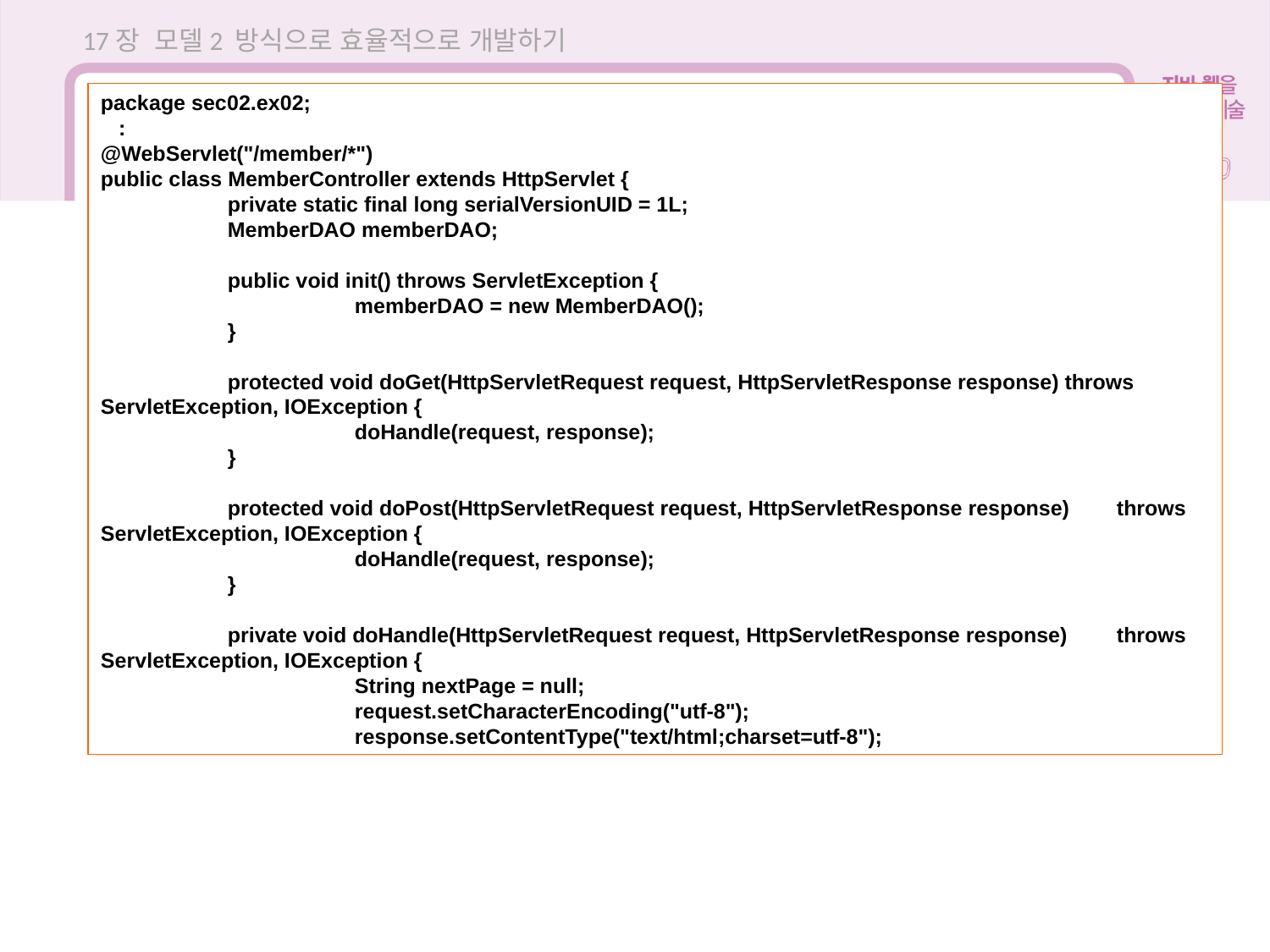

17장  모델2 방식으로 효율적으로 개발하기
package sec02.ex02;
   :
@WebServlet("/member/*")
public class MemberController extends HttpServlet {
	private static final long serialVersionUID = 1L;
	MemberDAO memberDAO;

	public void init() throws ServletException {
		memberDAO = new MemberDAO();
	}

	protected void doGet(HttpServletRequest request, HttpServletResponse response) throws ServletException, IOException {
		doHandle(request, response);
	}

	protected void doPost(HttpServletRequest request, HttpServletResponse response)	throws ServletException, IOException {
		doHandle(request, response);
	}

	private void doHandle(HttpServletRequest request, HttpServletResponse response)	throws ServletException, IOException {
		String nextPage = null;
		request.setCharacterEncoding("utf-8");
		response.setContentType("text/html;charset=utf-8");